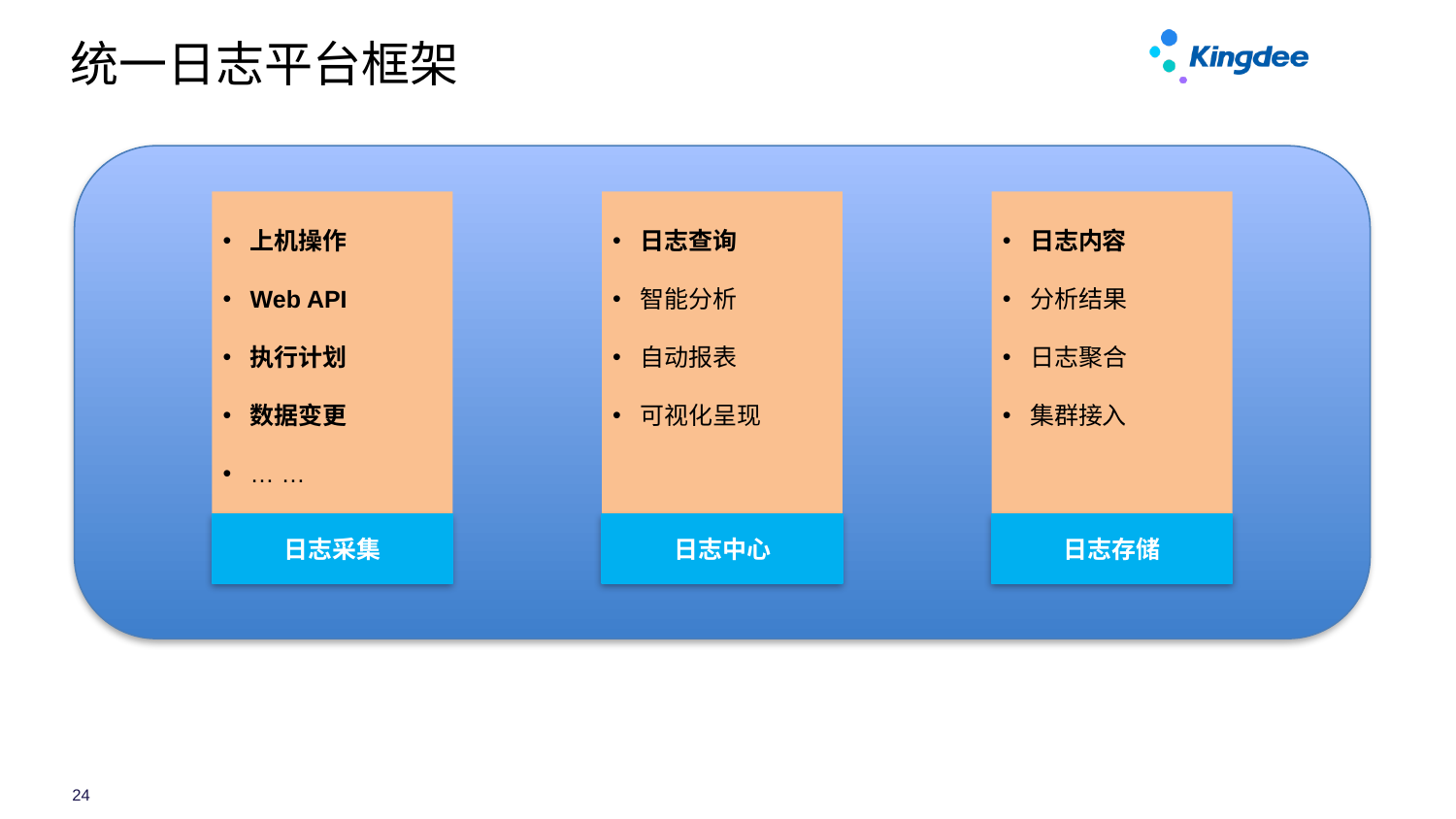

# 统一日志平台框架

上机操作

Web API

执行计划

数据变更

… …

日志查询

智能分析

自动报表

可视化呈现

日志内容

分析结果

日志聚合

集群接入

日志采集
日志中心
日志存储